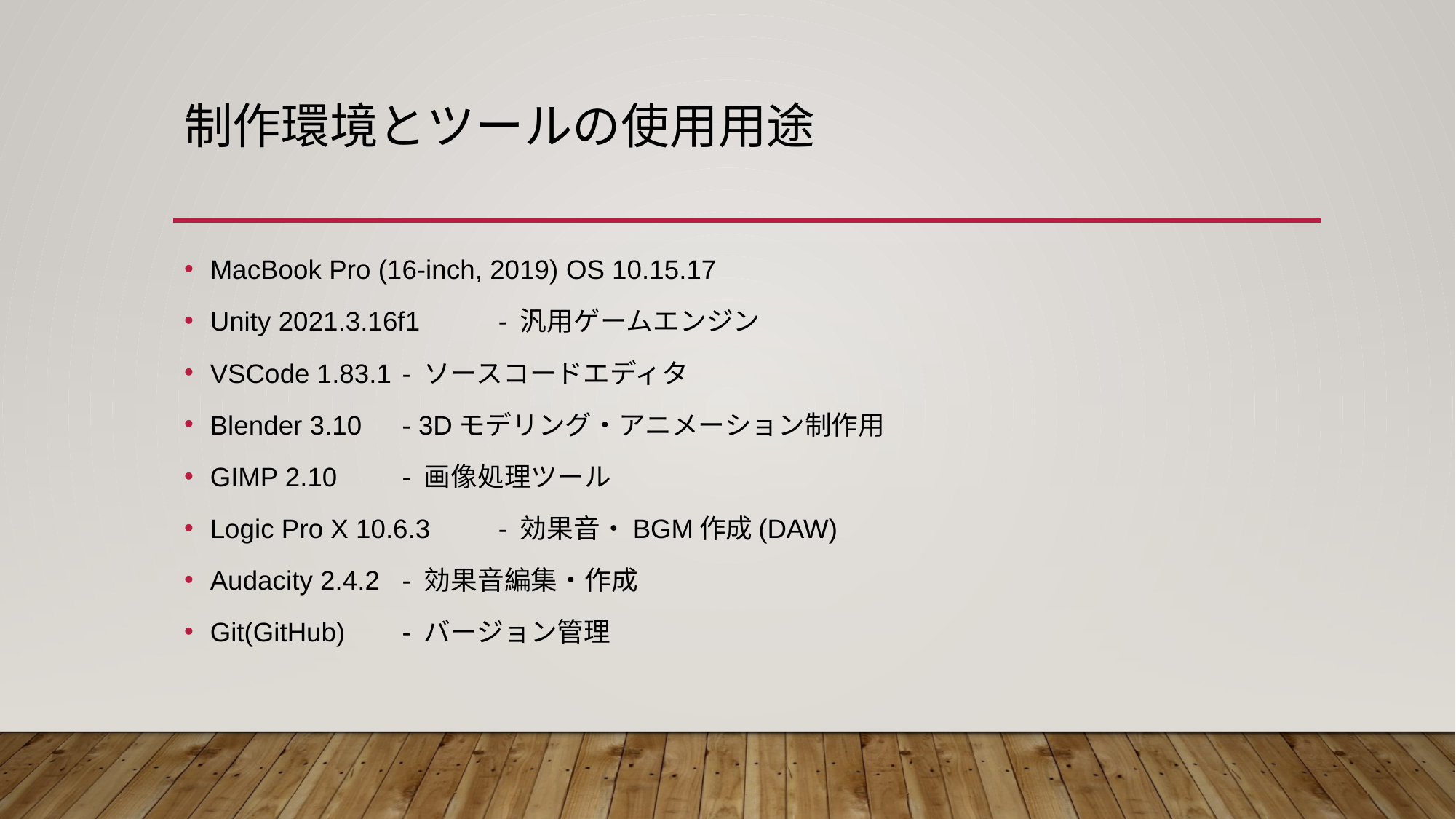

# 制作環境とツールの使用用途
MacBook Pro (16-inch, 2019) OS 10.15.17
Unity 2021.3.16f1	- 汎用ゲームエンジン
VSCode 1.83.1	- ソースコードエディタ
Blender 3.10		- 3Dモデリング・アニメーション制作用
GIMP 2.10		- 画像処理ツール
Logic Pro X 10.6.3	- 効果音・BGM作成(DAW)
Audacity 2.4.2		- 効果音編集・作成
Git(GitHub)		- バージョン管理